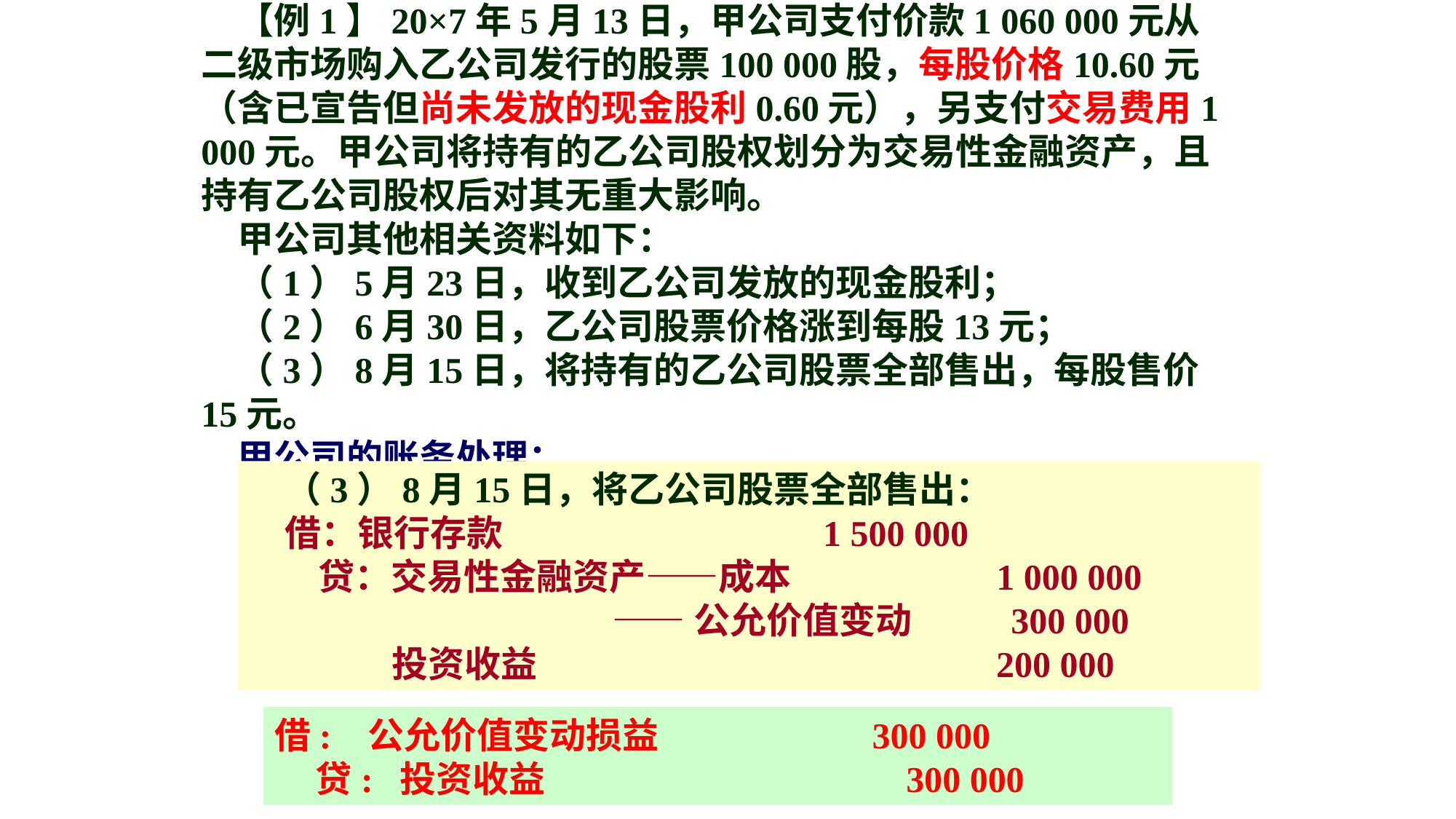

【例1】20×7年5月13日，甲公司支付价款1 060 000元从二级市场购入乙公司发行的股票100 000股，每股价格10.60元（含已宣告但尚未发放的现金股利0.60元），另支付交易费用1 000元。甲公司将持有的乙公司股权划分为交易性金融资产，且持有乙公司股权后对其无重大影响。
甲公司其他相关资料如下：
（1）5月23日，收到乙公司发放的现金股利；
（2）6月30日，乙公司股票价格涨到每股13元；
（3）8月15日，将持有的乙公司股票全部售出，每股售价15元。
甲公司的账务处理：
（3）8月15日，将乙公司股票全部售出：
借：银行存款                                      1 500 000
   贷：交易性金融资产——成本                        1 000 000
                                        ——公允价值变动           300 000
            投资收益                                                       200 000
借:   公允价值变动损益                         300 000
    贷:  投资收益                                           300 000